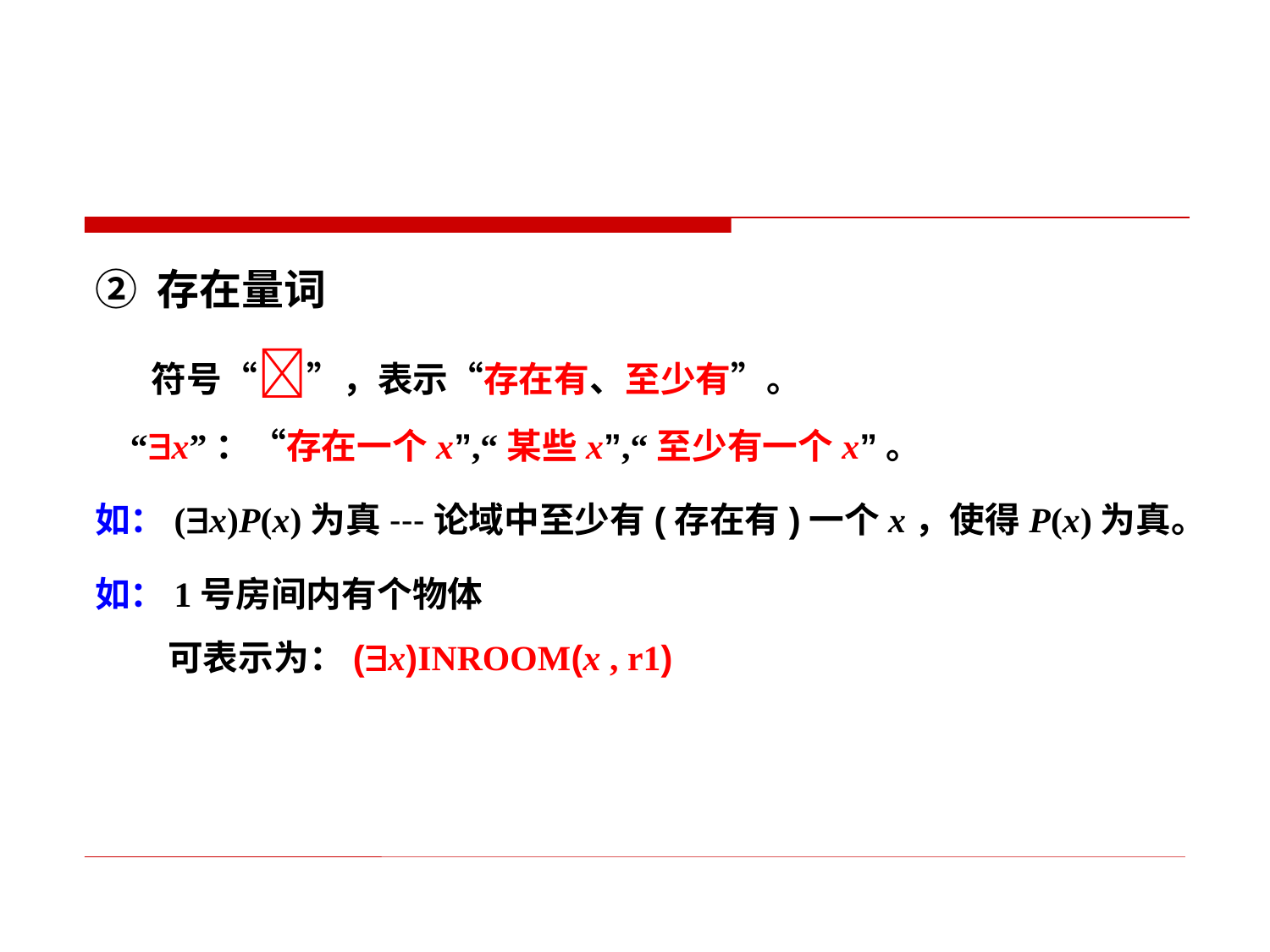

② 存在量词
      符号“∃”，表示“存在有、至少有”。
    “∃x”：“存在一个x”,“某些x”,“至少有一个x”。
如：(∃x)P(x)为真---论域中至少有(存在有)一个x，使得P(x)为真。
如：1号房间内有个物体
        可表示为：(∃x)INROOM(x , r1)